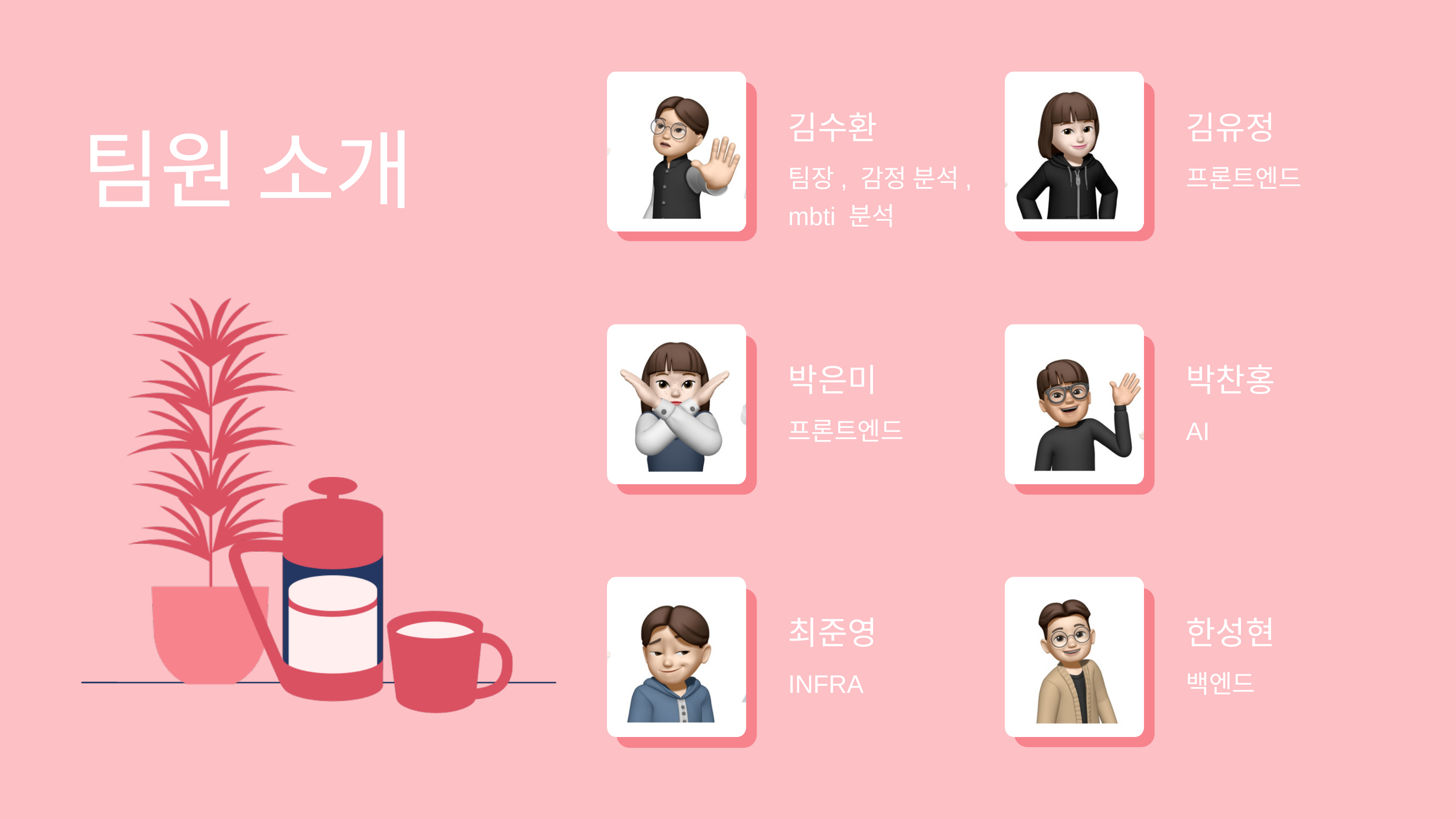

김수환
팀장, 감정 분석, mbti 분석

김유정
프론트엔드

팀원 소개

박은미
프론트엔드

박찬홍
AI

최준영
INFRA

한성현
백엔드